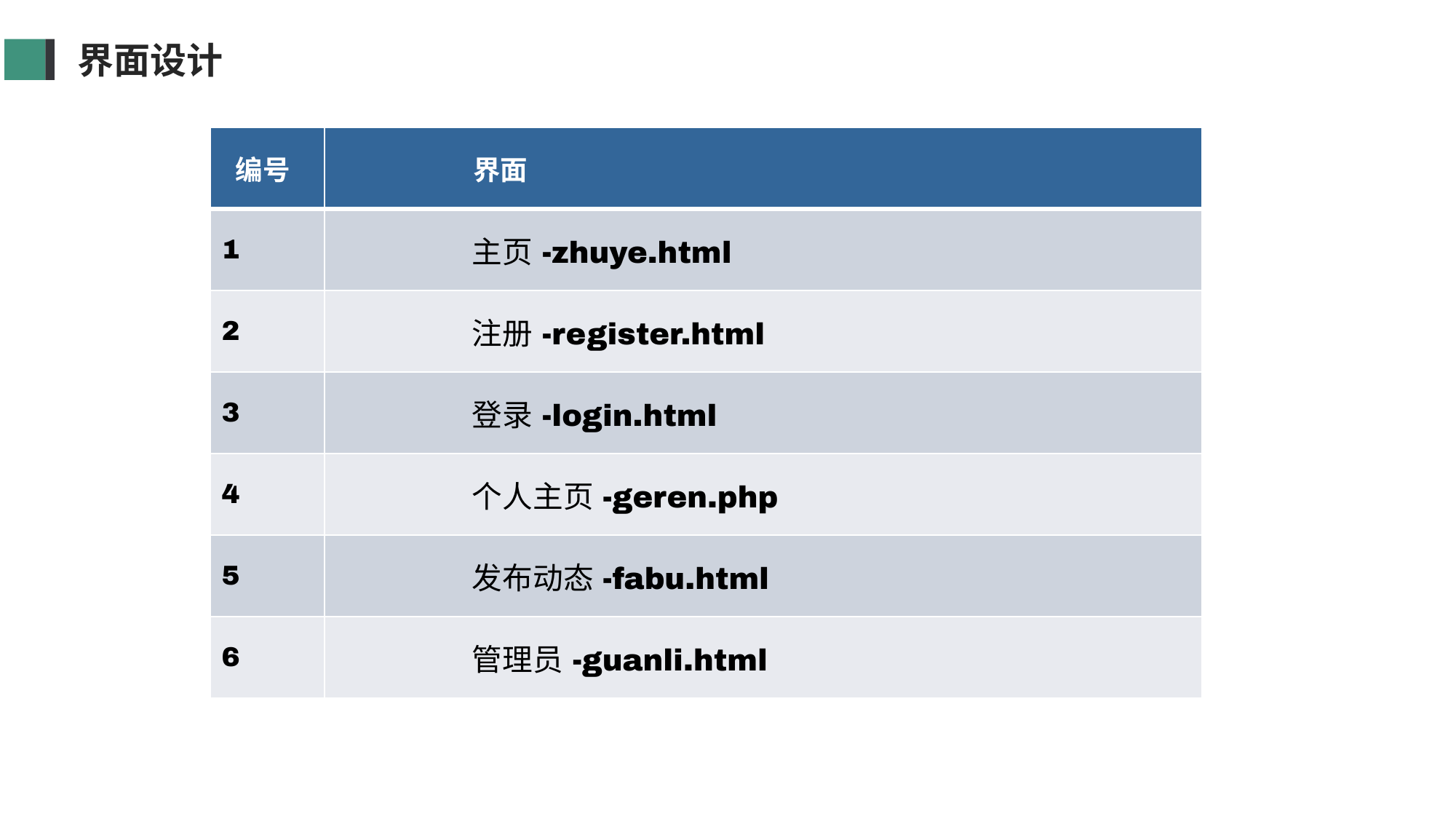

界面设计

| 编号 | 界面 |
| --- | --- |
| 1 | 主页-zhuye.html |
| 2 | 注册-register.html |
| 3 | 登录-login.html |
| 4 | 个人主页-geren.php |
| 5 | 发布动态-fabu.html |
| 6 | 管理员-guanli.html |